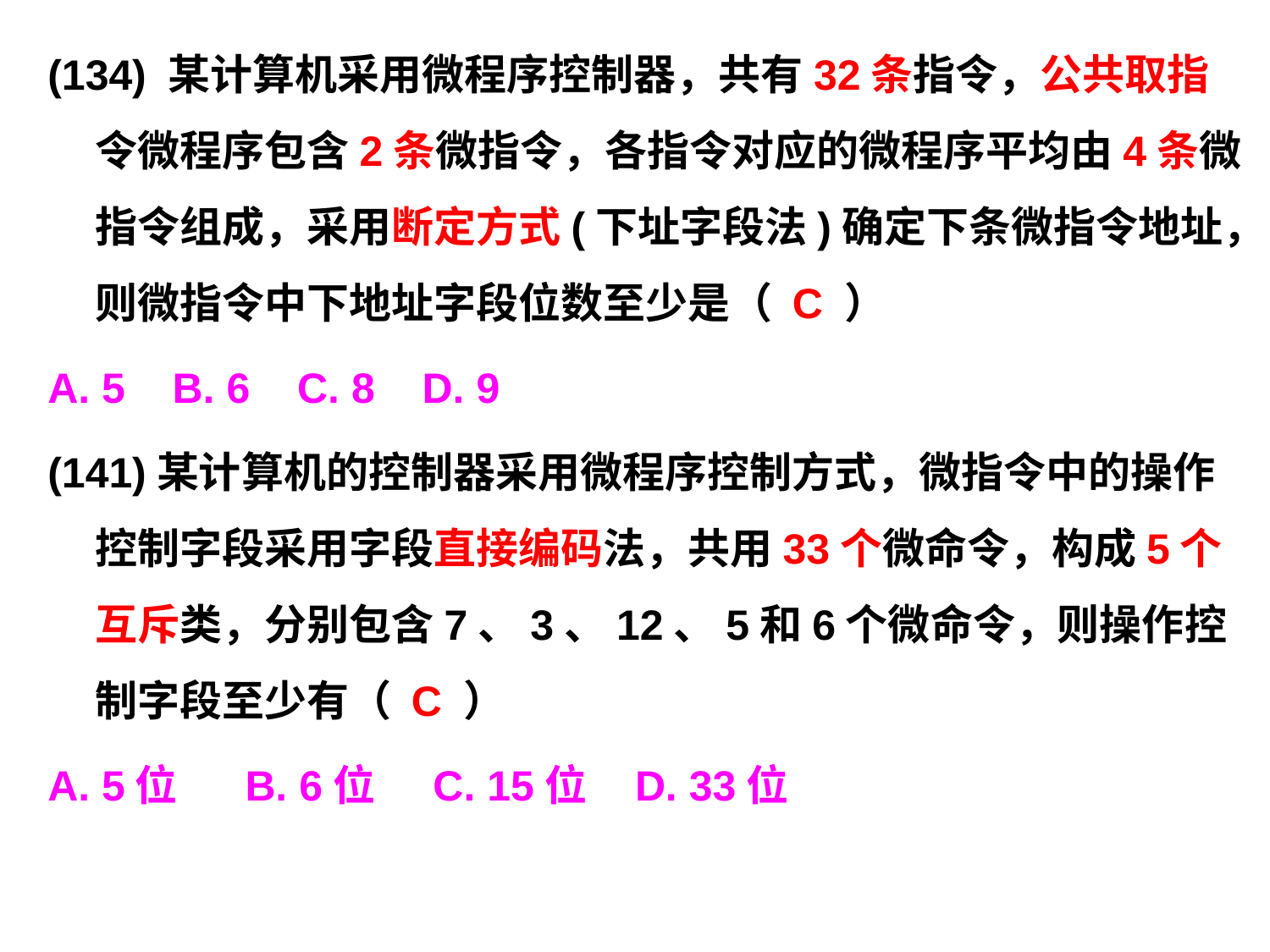

(134) 某计算机采用微程序控制器，共有32条指令，公共取指令微程序包含2条微指令，各指令对应的微程序平均由4条微指令组成，采用断定方式(下址字段法)确定下条微指令地址，则微指令中下地址字段位数至少是（ C ）
A. 5    B. 6    C. 8    D. 9
(141)某计算机的控制器采用微程序控制方式，微指令中的操作控制字段采用字段直接编码法，共用33个微命令，构成5个互斥类，分别包含7、3、12、5和6个微命令，则操作控制字段至少有（ C ）
A. 5位      B. 6位     C. 15位    D. 33位
85